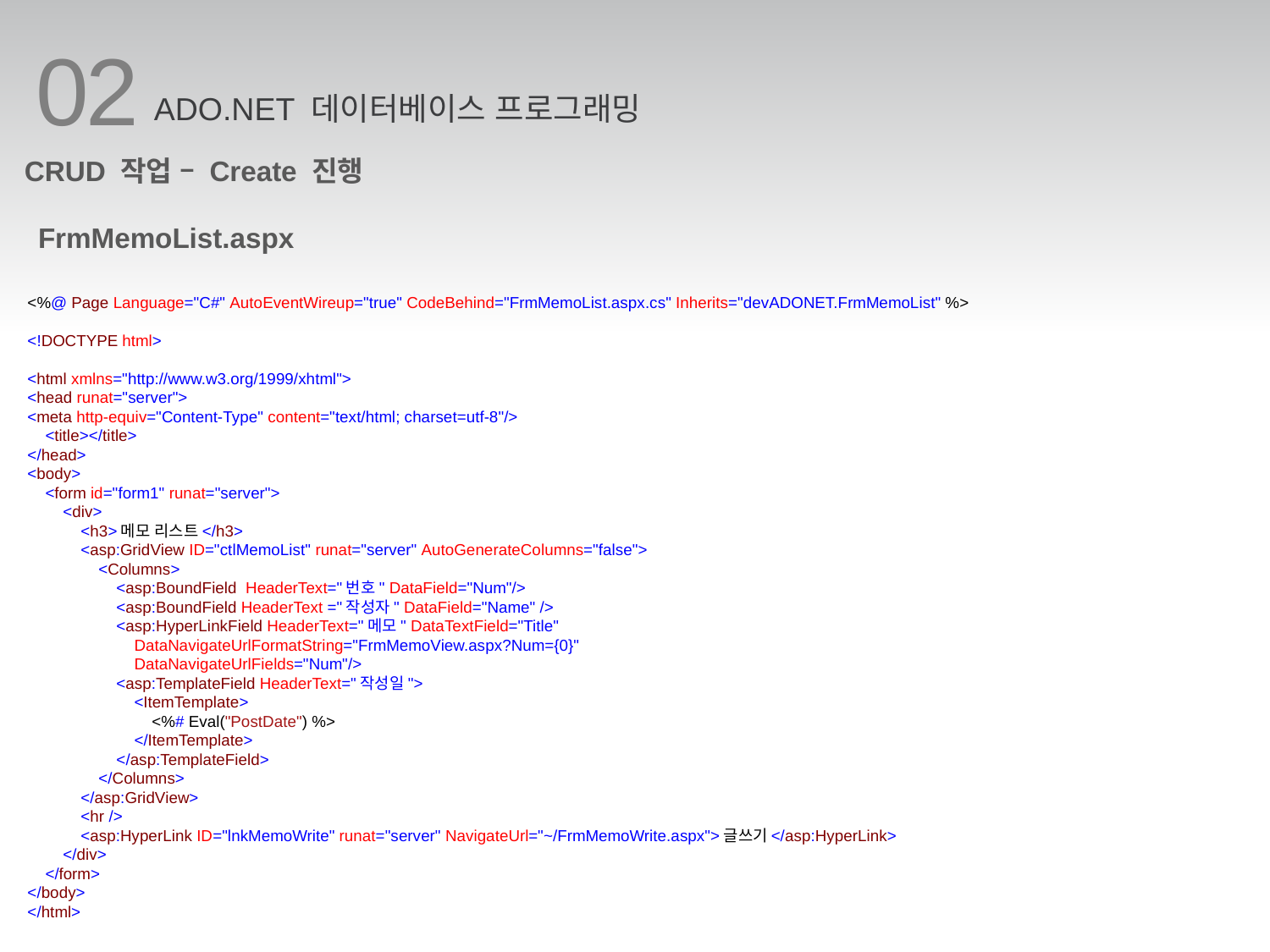

02
ADO.NET 데이터베이스 프로그래밍
CRUD 작업 – Create 진행
FrmMemoList.aspx
<%@ Page Language="C#" AutoEventWireup="true" CodeBehind="FrmMemoList.aspx.cs" Inherits="devADONET.FrmMemoList" %>

<!DOCTYPE html>

<html xmlns="http://www.w3.org/1999/xhtml">
<head runat="server">
<meta http-equiv="Content-Type" content="text/html; charset=utf-8"/>
    <title></title>
</head>
<body>
    <form id="form1" runat="server">
        <div>
            <h3>메모 리스트</h3>
            <asp:GridView ID="ctlMemoList" runat="server" AutoGenerateColumns="false">
                <Columns>
                    <asp:BoundField  HeaderText="번호" DataField="Num"/>
                    <asp:BoundField HeaderText ="작성자" DataField="Name" />
                    <asp:HyperLinkField HeaderText="메모" DataTextField="Title"
                        DataNavigateUrlFormatString="FrmMemoView.aspx?Num={0}"
                        DataNavigateUrlFields="Num"/>
                    <asp:TemplateField HeaderText="작성일">
                        <ItemTemplate>
                            <%# Eval("PostDate") %>
                        </ItemTemplate>
                    </asp:TemplateField>
                </Columns>
            </asp:GridView>
            <hr />
            <asp:HyperLink ID="lnkMemoWrite" runat="server" NavigateUrl="~/FrmMemoWrite.aspx">글쓰기</asp:HyperLink>
        </div>
    </form>
</body>
</html>